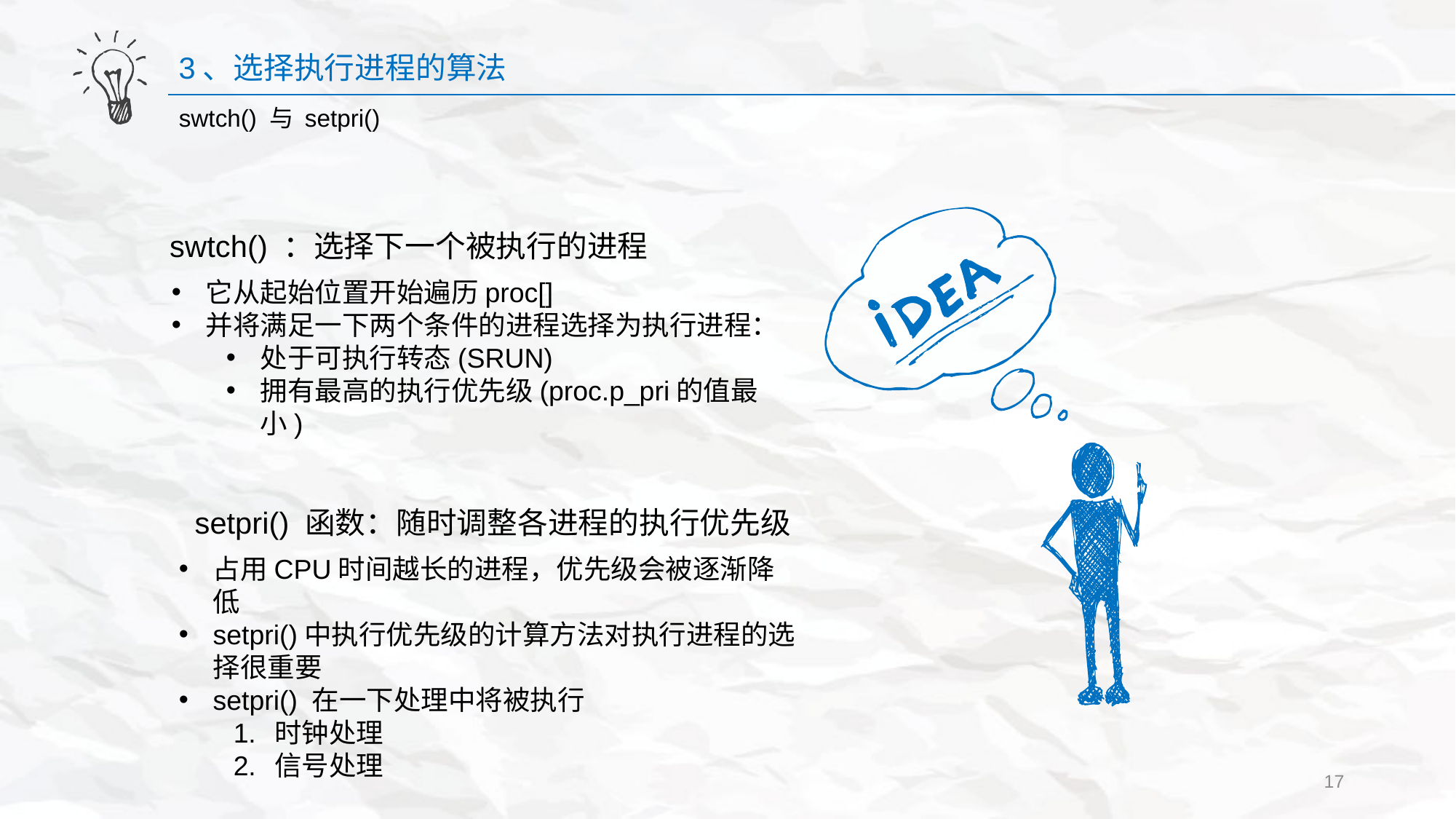

3、选择执行进程的算法
swtch() 与 setpri()

swtch() ：选择下一个被执行的进程
它从起始位置开始遍历proc[]
并将满足一下两个条件的进程选择为执行进程：
处于可执行转态(SRUN)
拥有最高的执行优先级(proc.p_pri的值最小)
setpri() 函数：随时调整各进程的执行优先级
占用CPU时间越长的进程，优先级会被逐渐降低
setpri()中执行优先级的计算方法对执行进程的选择很重要
setpri() 在一下处理中将被执行
时钟处理
信号处理
17